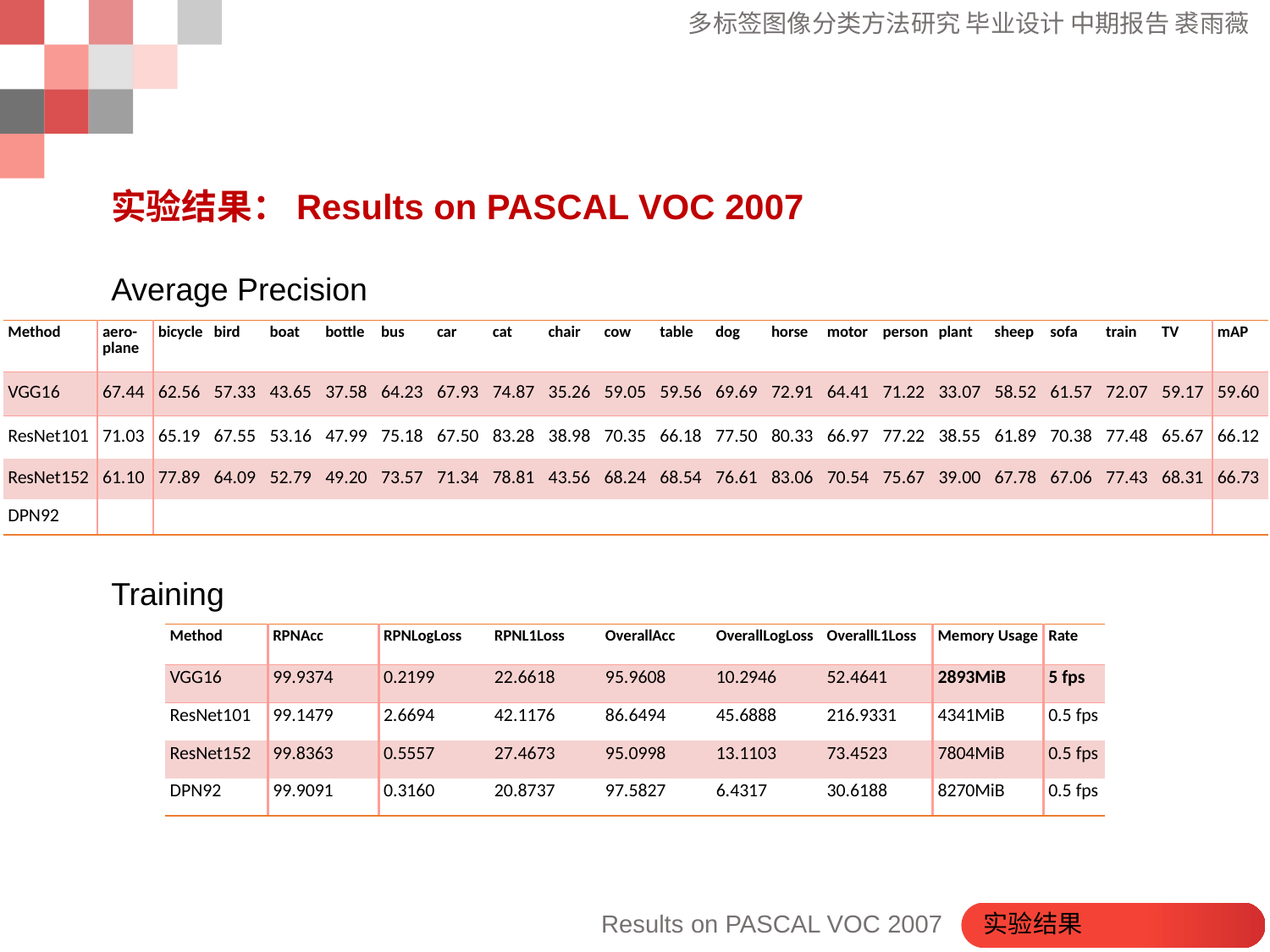

实验结果：Results on PASCAL VOC 2007

Average Precision

Training
| Method | aero-plane | bicycle | bird | boat | bottle | bus | car | cat | chair | cow | table | dog | horse | motor | person | plant | sheep | sofa | train | TV | mAP |
| --- | --- | --- | --- | --- | --- | --- | --- | --- | --- | --- | --- | --- | --- | --- | --- | --- | --- | --- | --- | --- | --- |
| VGG16 | 67.44 | 62.56 | 57.33 | 43.65 | 37.58 | 64.23 | 67.93 | 74.87 | 35.26 | 59.05 | 59.56 | 69.69 | 72.91 | 64.41 | 71.22 | 33.07 | 58.52 | 61.57 | 72.07 | 59.17 | 59.60 |
| ResNet101 | 71.03 | 65.19 | 67.55 | 53.16 | 47.99 | 75.18 | 67.50 | 83.28 | 38.98 | 70.35 | 66.18 | 77.50 | 80.33 | 66.97 | 77.22 | 38.55 | 61.89 | 70.38 | 77.48 | 65.67 | 66.12 |
| ResNet152 | 61.10 | 77.89 | 64.09 | 52.79 | 49.20 | 73.57 | 71.34 | 78.81 | 43.56 | 68.24 | 68.54 | 76.61 | 83.06 | 70.54 | 75.67 | 39.00 | 67.78 | 67.06 | 77.43 | 68.31 | 66.73 |
| DPN92 |  |  |  |  |  |  |  |  |  |  |  |  |  |  |  |  |  |  |  |  |  |
| Method | RPNAcc | RPNLogLoss | RPNL1Loss | OverallAcc | OverallLogLoss | OverallL1Loss | Memory Usage | Rate |
| --- | --- | --- | --- | --- | --- | --- | --- | --- |
| VGG16 | 99.9374 | 0.2199 | 22.6618 | 95.9608 | 10.2946 | 52.4641 | 2893MiB | 5 fps |
| ResNet101 | 99.1479 | 2.6694 | 42.1176 | 86.6494 | 45.6888 | 216.9331 | 4341MiB | 0.5 fps |
| ResNet152 | 99.8363 | 0.5557 | 27.4673 | 95.0998 | 13.1103 | 73.4523 | 7804MiB | 0.5 fps |
| DPN92 | 99.9091 | 0.3160 | 20.8737 | 97.5827 | 6.4317 | 30.6188 | 8270MiB | 0.5 fps |
Results on PASCAL VOC 2007     实验结果